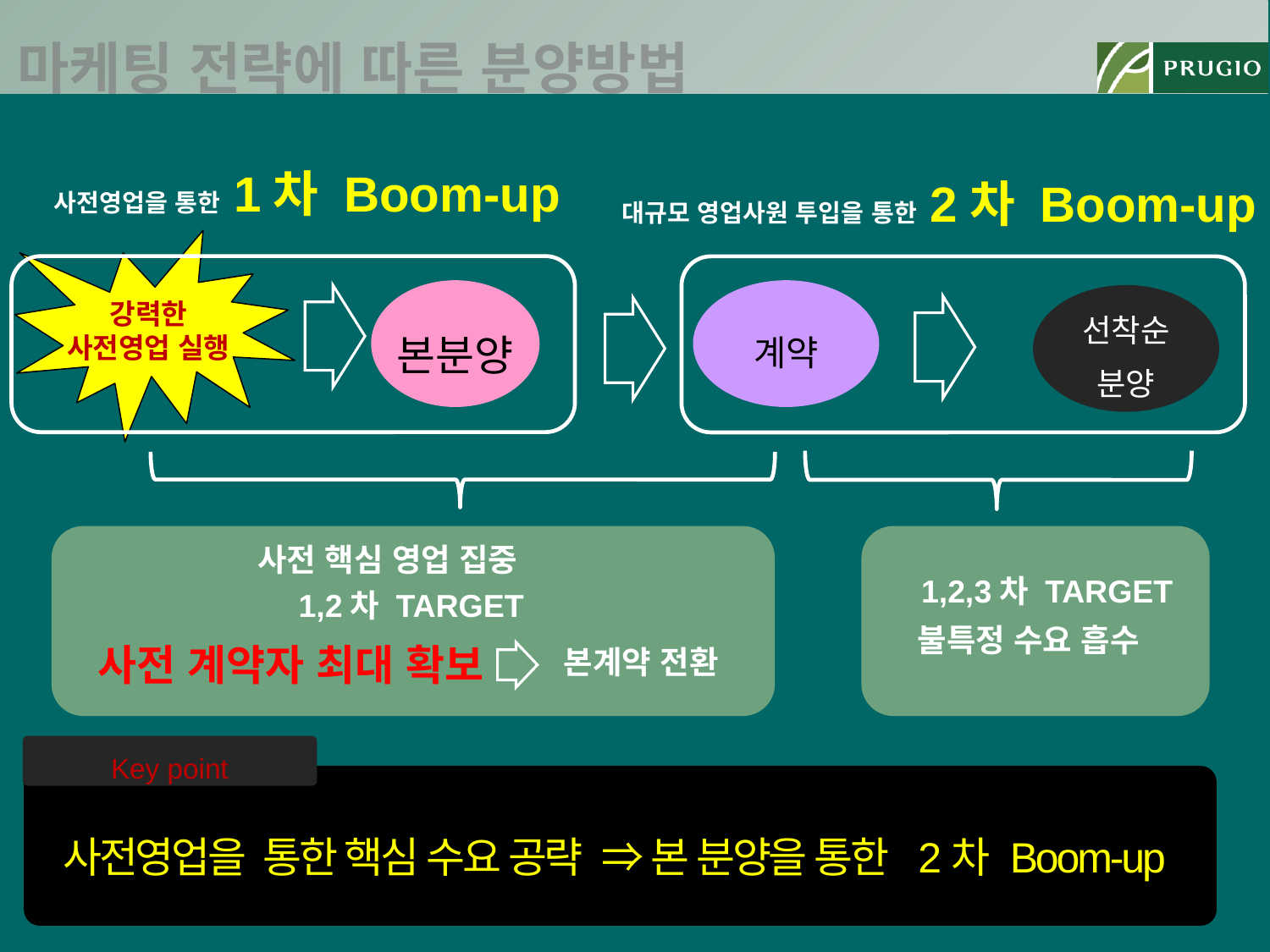

마케팅 전략에 따른 분양방법
사전영업을 통한 1차 Boom-up
대규모 영업사원 투입을 통한 2차 Boom-up

계약
선착순
분양

1,2,3차 TARGET
불특정 수요 흡수

본분양

강력한
사전영업 실행

사전 핵심 영업 집중
1,2차 TARGET
사전 계약자 최대 확보
본계약 전환

Key point
사전영업을  통한 핵심 수요 공략  ⇒ 본 분양을 통한  2차 Boom-up